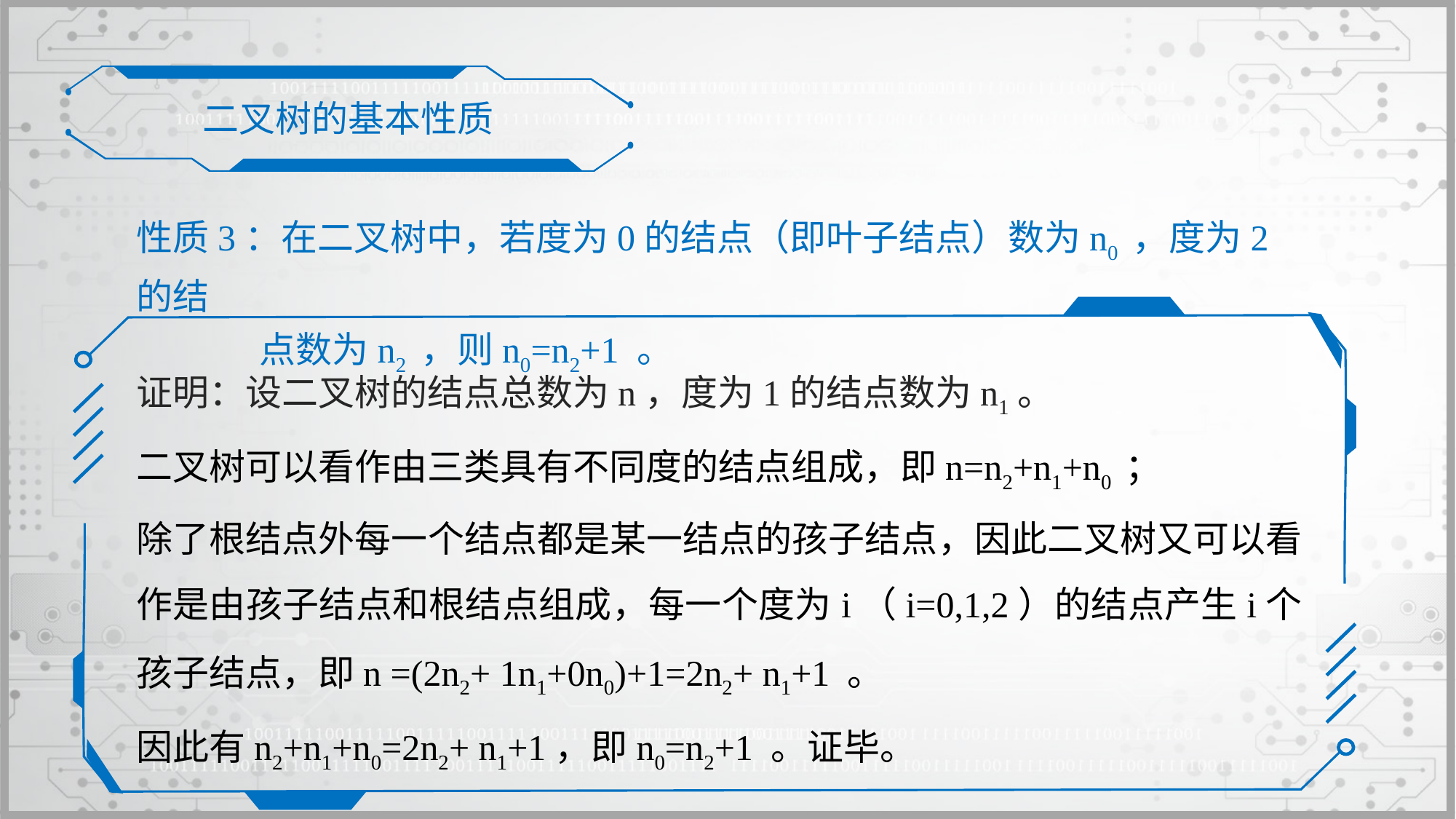

二叉树的基本性质
性质3：在二叉树中，若度为0的结点（即叶子结点）数为n0 ，度为2的结
              点数为n2 ，则n0=n2+1 。

证明：设二叉树的结点总数为n，度为1的结点数为n1。
二叉树可以看作由三类具有不同度的结点组成，即n=n2+n1+n0 ；
除了根结点外每一个结点都是某一结点的孩子结点，因此二叉树又可以看作是由孩子结点和根结点组成，每一个度为i（i=0,1,2）的结点产生i个孩子结点，即n =(2n2+ 1n1+0n0)+1=2n2+ n1+1 。
因此有n2+n1+n0=2n2+ n1+1，即n0=n2+1 。证毕。